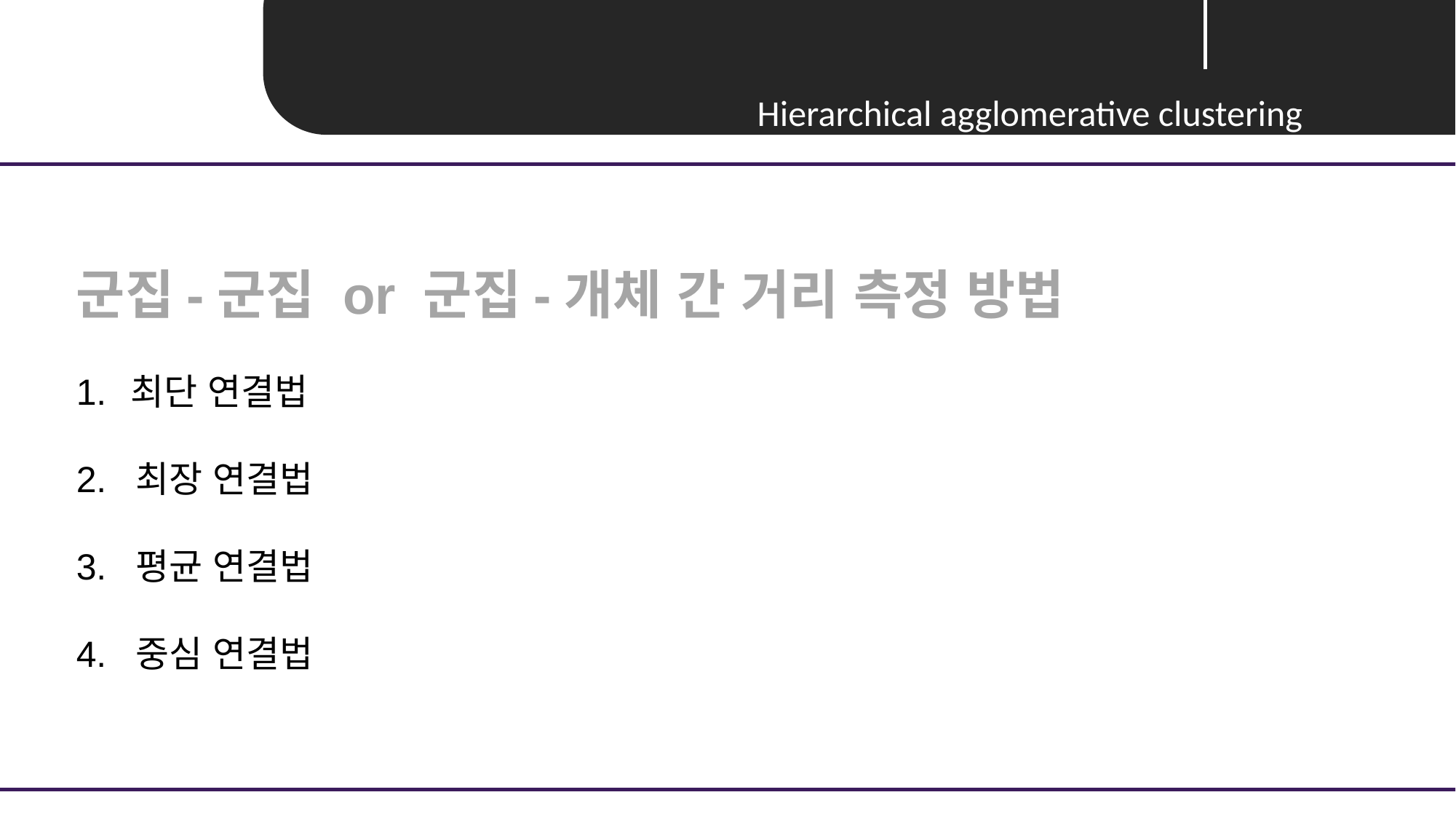

Unit  02 ㅣ  계층적 군집화(Hierarchical agglomerative clustering)
군집-군집 or 군집-개체 간 거리 측정 방법
최단 연결법
2.  최장 연결법
3.  평균 연결법
4.  중심 연결법